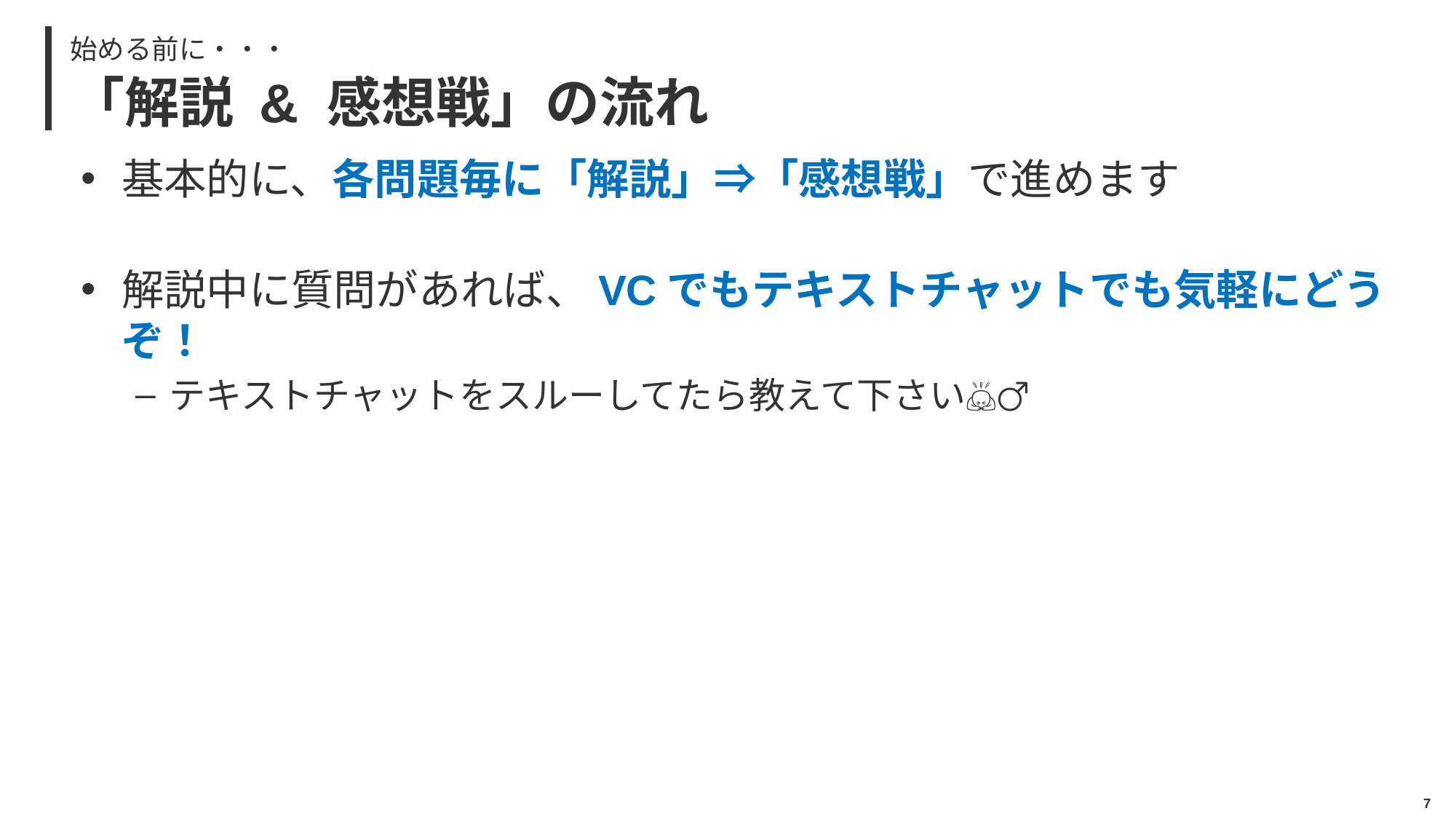

始める前に・・・
# 「解説 & 感想戦」の流れ
基本的に、各問題毎に「解説」⇒「感想戦」で進めます

解説中に質問があれば、VCでもテキストチャットでも気軽にどうぞ！
テキストチャットをスルーしてたら教えて下さい🙇‍♂️
7